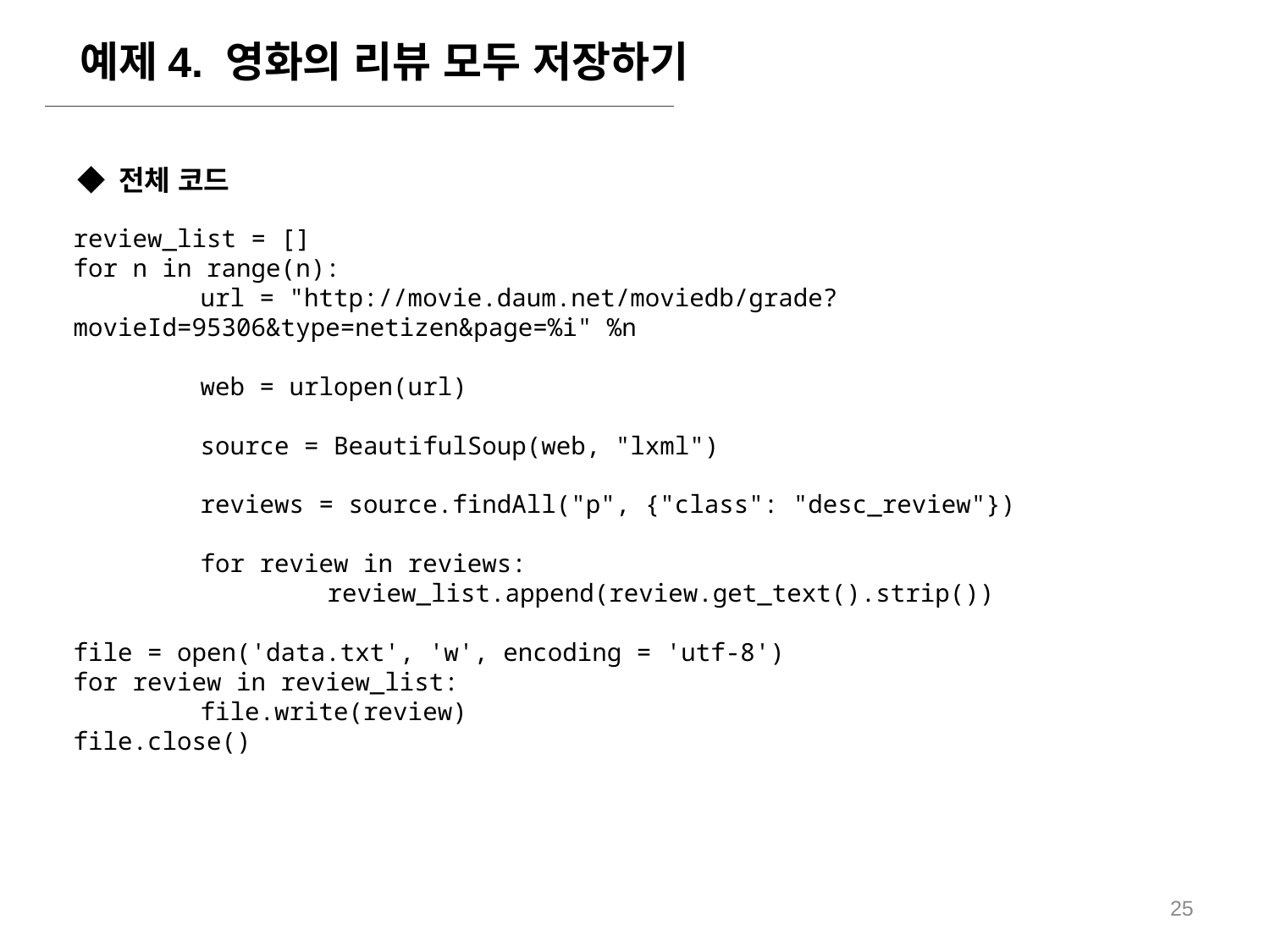

예제4. 영화의 리뷰 모두 저장하기
◆ 전체 코드
review_list = []
for n in range(n):
	url = "http://movie.daum.net/moviedb/grade?movieId=95306&type=netizen&page=%i" %n

	web = urlopen(url)

	source = BeautifulSoup(web, "lxml")

	reviews = source.findAll("p", {"class": "desc_review"})

	for review in reviews:
		review_list.append(review.get_text().strip())

file = open('data.txt', 'w', encoding = 'utf-8')
for review in review_list:
	file.write(review)
file.close()
25